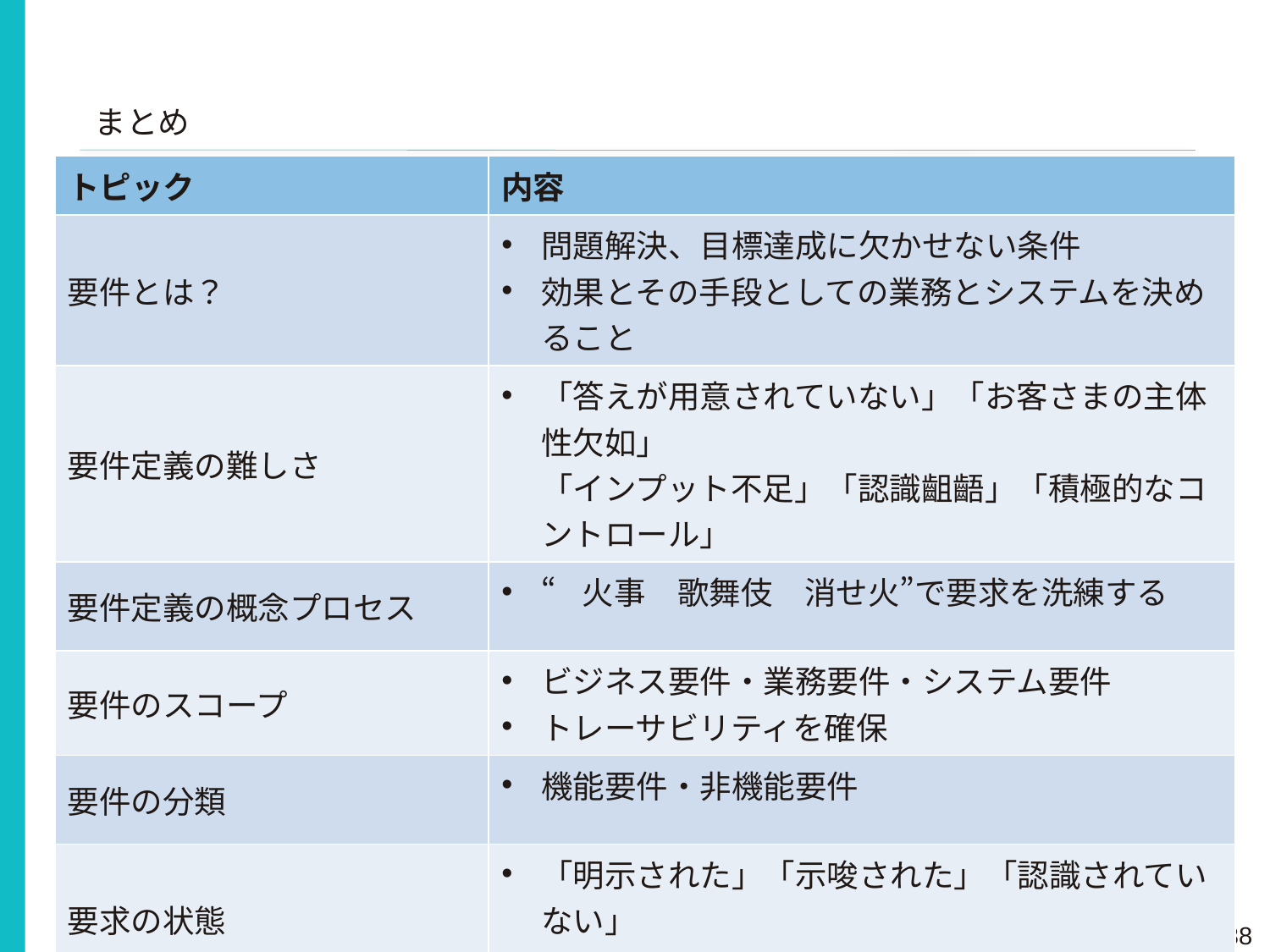

まとめ
| トピック | 内容 |
| --- | --- |
| 要件とは？ | 問題解決、目標達成に欠かせない条件 効果とその手段としての業務とシステムを決めること |
| 要件定義の難しさ | 「答えが用意されていない」「お客さまの主体性欠如」 「インプット不足」「認識齟齬」「積極的なコントロール」 |
| 要件定義の概念プロセス | “火事　歌舞伎　消せ火”で要求を洗練する |
| 要件のスコープ | ビジネス要件・業務要件・システム要件 トレーサビリティを確保 |
| 要件の分類 | 機能要件・非機能要件 |
| 要求の状態 | 「明示された」「示唆された」「認識されていない」 要求は始めからあるものでなく、開発する |
| 要件の属性 | 分類、重要度、緊急度、メリット/デメリット、オーナー |
| 検証と妥当性確認 | 「実現性」「無曖昧性」「必要性」等で正しさを確認 上位要件や目的・目標に対する効果を確認 |
38